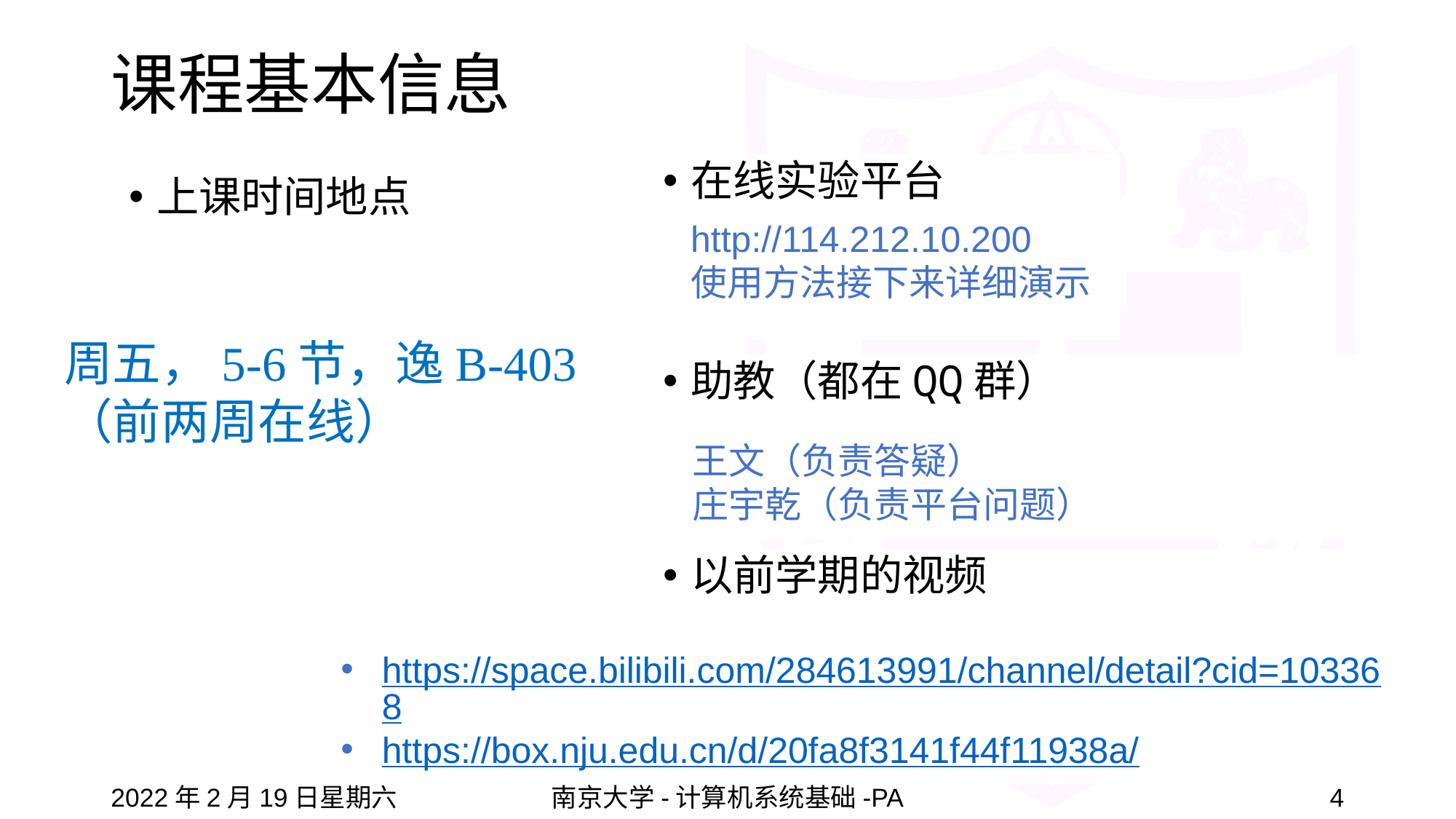

# 课程基本信息
在线实验平台
上课时间地点
http://114.212.10.200
使用方法接下来详细演示
周五，5-6节，逸B-403
（前两周在线）
助教（都在QQ群）
王文（负责答疑）
庄宇乾（负责平台问题）
以前学期的视频
https://space.bilibili.com/284613991/channel/detail?cid=103368
https://box.nju.edu.cn/d/20fa8f3141f44f11938a/

2022年2月19日星期六
南京大学-计算机系统基础-PA
4